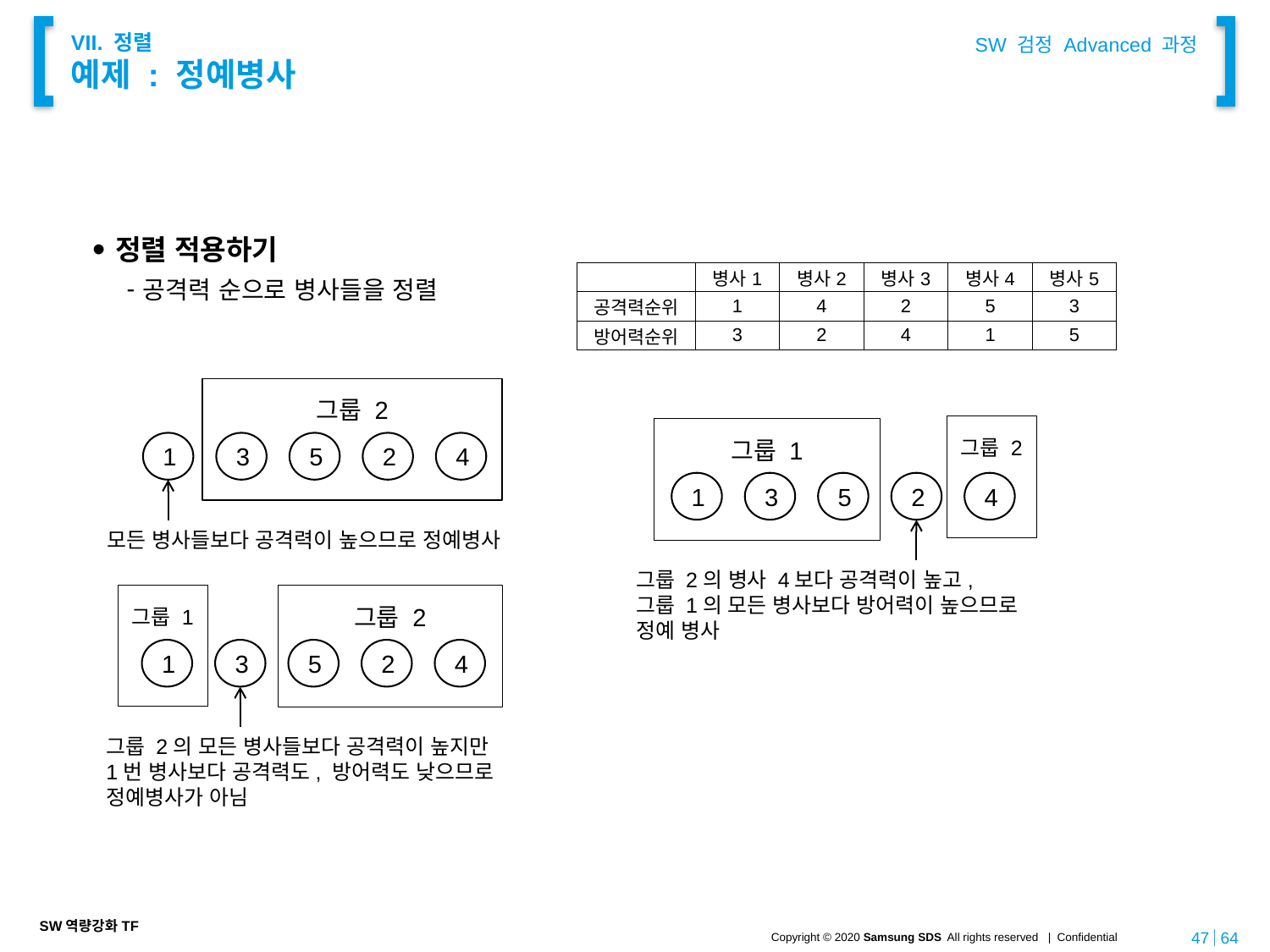

SW 검정 Advanced 과정
# VII. 정렬 예제 : 정예병사
정렬 적용하기
공격력 순으로 병사들을 정렬
|  | 병사1 | 병사2 | 병사3 | 병사4 | 병사5 |
| --- | --- | --- | --- | --- | --- |
| 공격력순위 | 1 | 4 | 2 | 5 | 3 |
| 방어력순위 | 3 | 2 | 4 | 1 | 5 |
그룹 2

1
3
5
2
4
모든 병사들보다 공격력이 높으므로 정예병사
그룹 2

그룹 1

1
3
5
2
4
그룹 2의 병사 4보다 공격력이 높고,
그룹 1의 모든 병사보다 방어력이 높으므로
정예 병사
그룹 1

그룹 2

1
3
5
2
4
그룹 2의 모든 병사들보다 공격력이 높지만
1번 병사보다 공격력도, 방어력도 낮으므로
정예병사가 아님